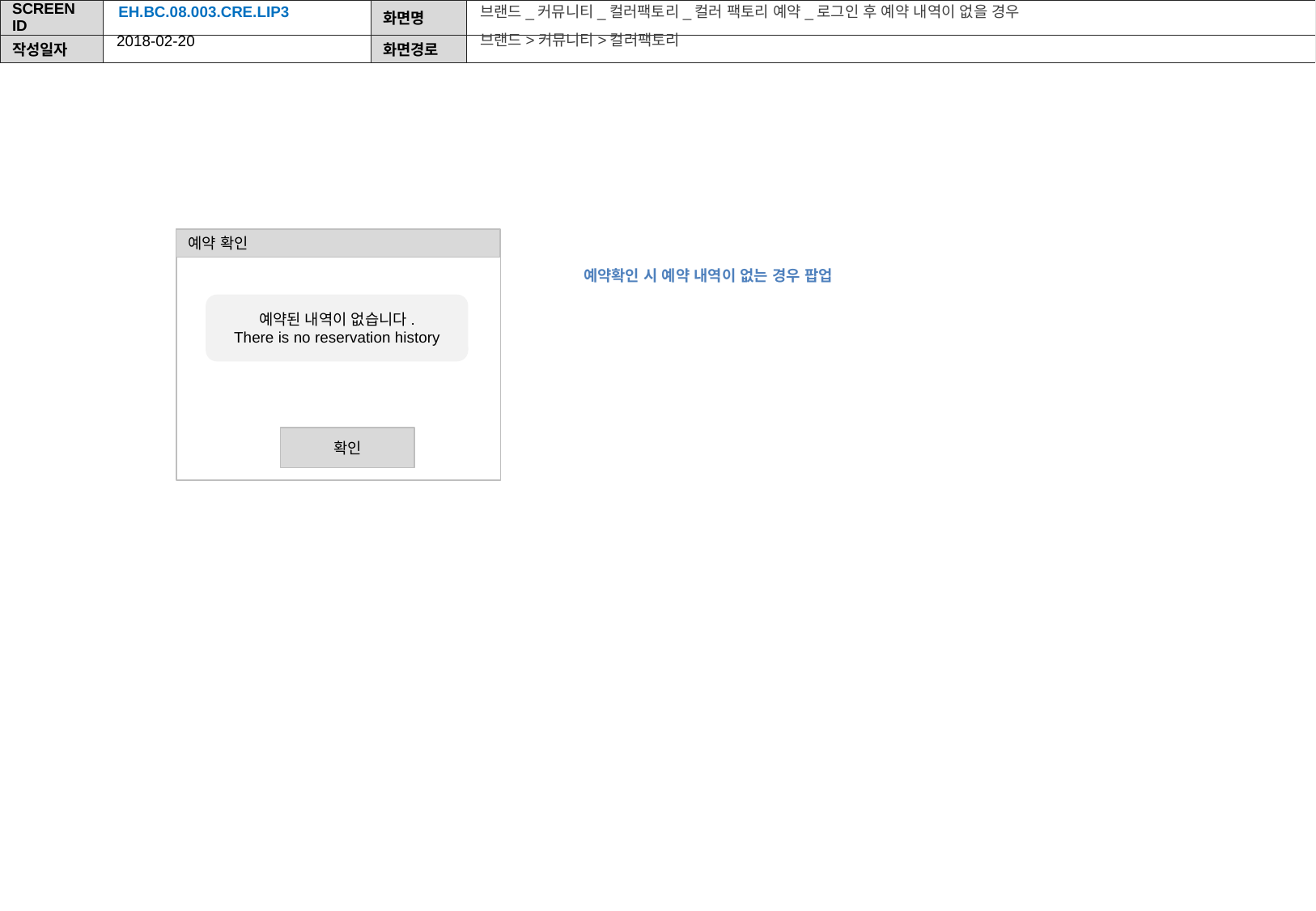

EH.BC.08.003.CRE.LIP3
브랜드_커뮤니티_컬러팩토리_컬러 팩토리 예약_로그인 후 예약 내역이 없을 경우
브랜드>커뮤니티>컬러팩토리
2018-02-20
예약 확인

예약확인 시 예약 내역이 없는 경우 팝업
예약된 내역이 없습니다.
There is no reservation history
확인